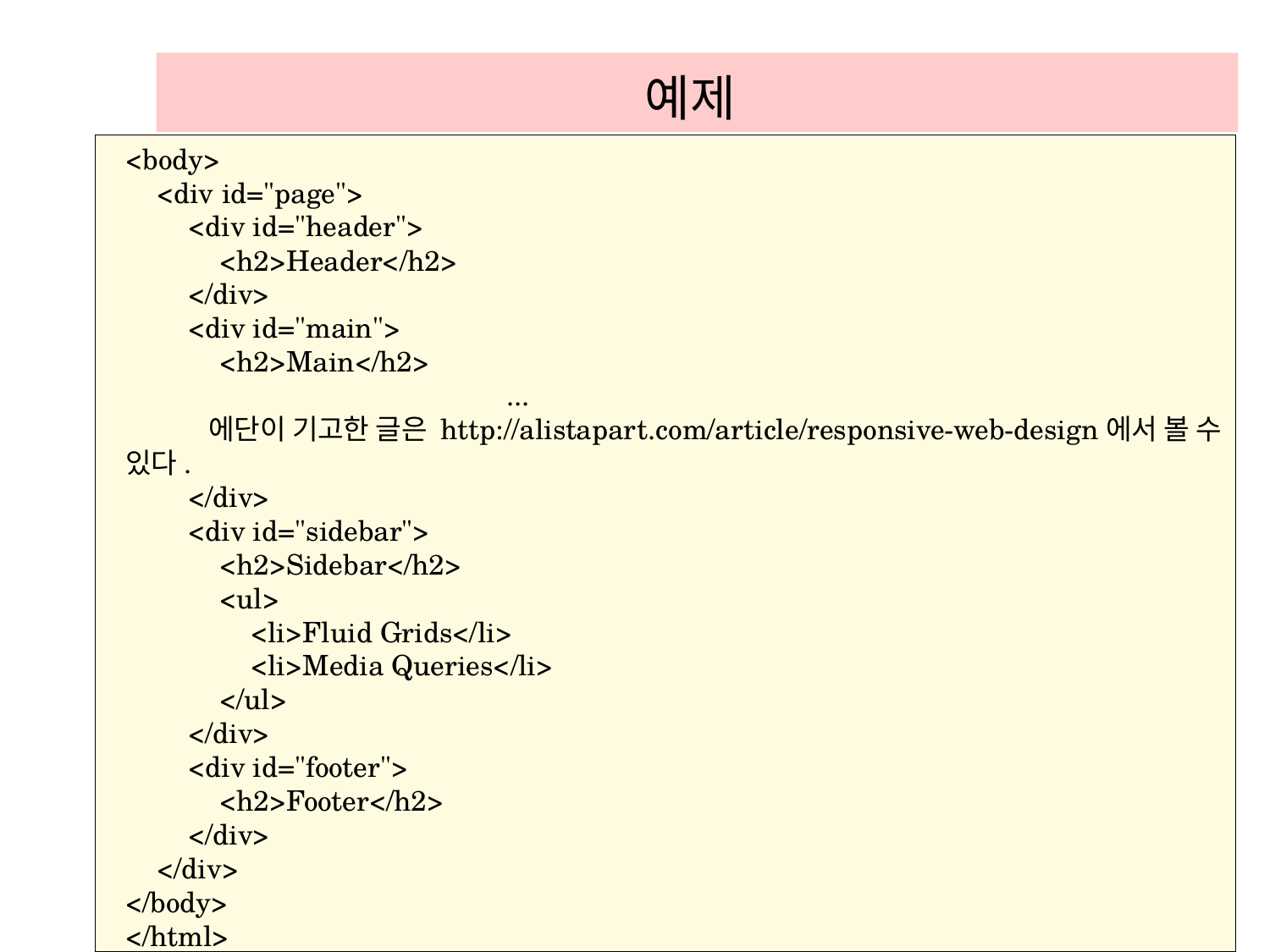

# 예제
<body>
    <div id="page">
        <div id="header">
            <h2>Header</h2>
        </div>
        <div id="main">
            <h2>Main</h2>
			...
            에단이 기고한 글은 http://alistapart.com/article/responsive-web-design에서 볼 수 있다.
        </div>
        <div id="sidebar">
            <h2>Sidebar</h2>
            <ul>
                <li>Fluid Grids</li>
                <li>Media Queries</li>
            </ul>
        </div>
        <div id="footer">
            <h2>Footer</h2>
        </div>
    </div>
</body>
</html>